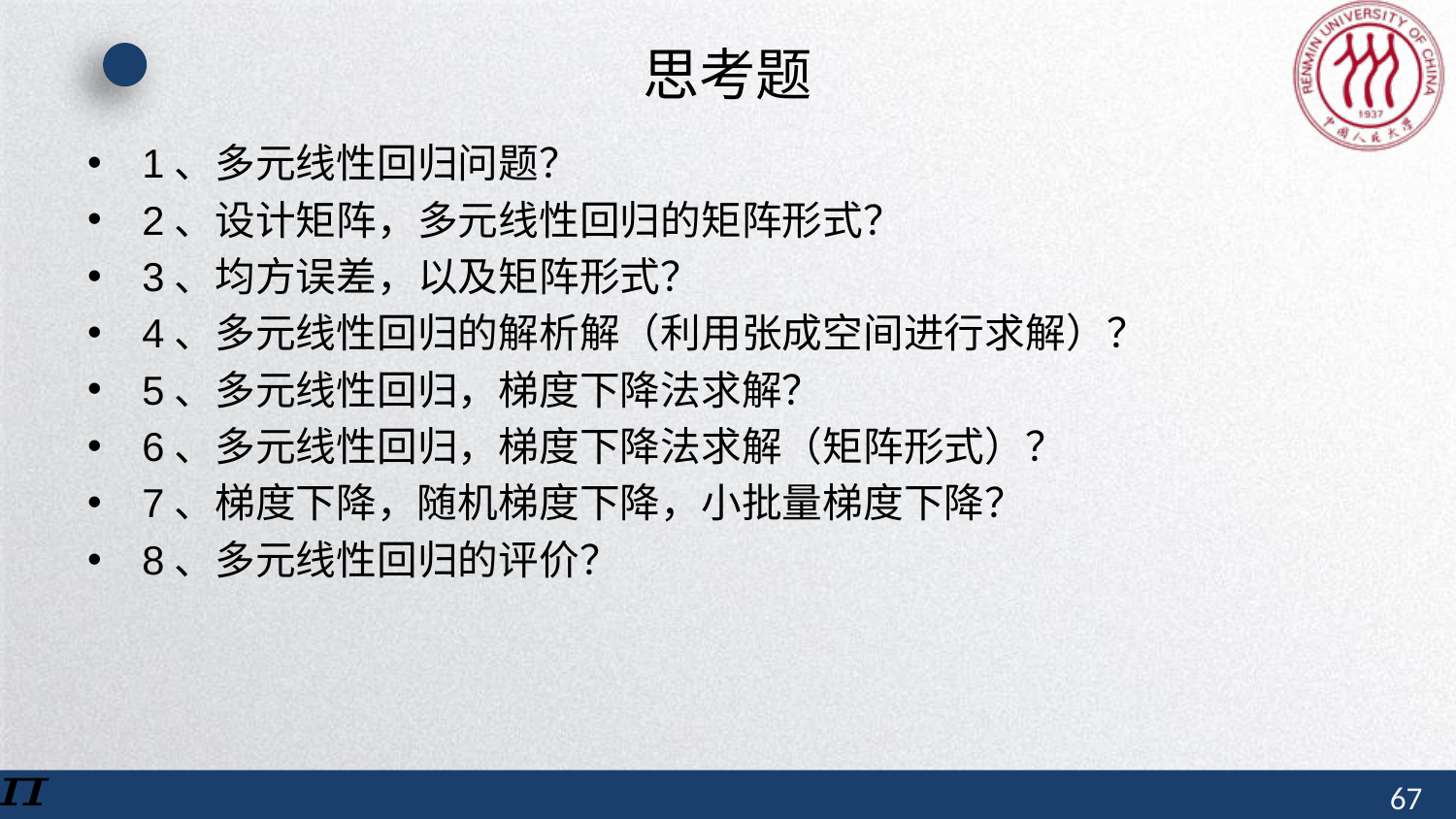

# 思考题
1、多元线性回归问题？
2、设计矩阵，多元线性回归的矩阵形式？
3、均方误差，以及矩阵形式？
4、多元线性回归的解析解（利用张成空间进行求解）？
5、多元线性回归，梯度下降法求解？
6、多元线性回归，梯度下降法求解（矩阵形式）？
7、梯度下降，随机梯度下降，小批量梯度下降？
8、多元线性回归的评价？